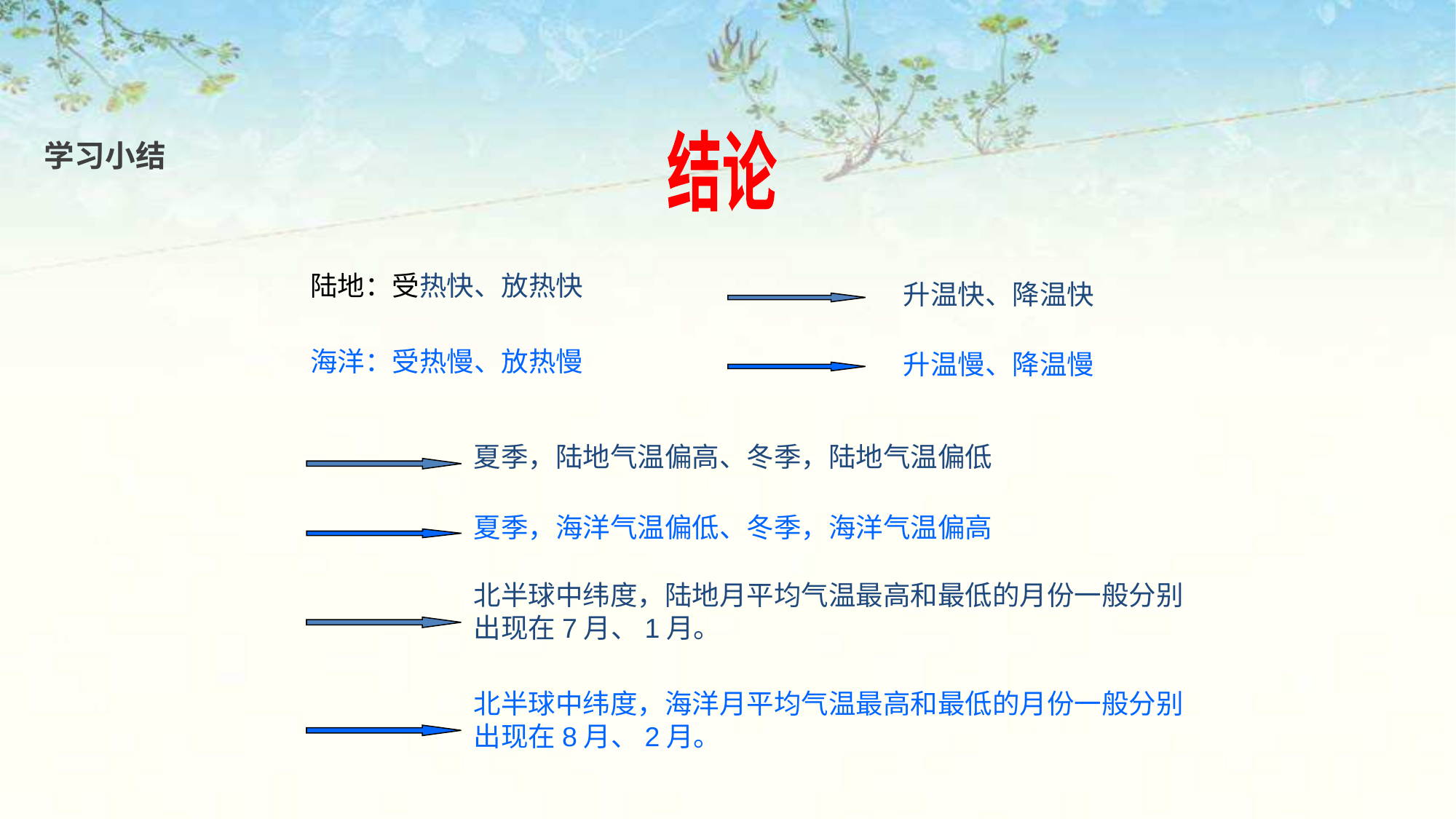

结论
学习小结
陆地：受热快、放热快
升温快、降温快

海洋：受热慢、放热慢
升温慢、降温慢

夏季，陆地气温偏高、冬季，陆地气温偏低

夏季，海洋气温偏低、冬季，海洋气温偏高

北半球中纬度，陆地月平均气温最高和最低的月份一般分别出现在7月、1月。

北半球中纬度，海洋月平均气温最高和最低的月份一般分别出现在8月、2月。